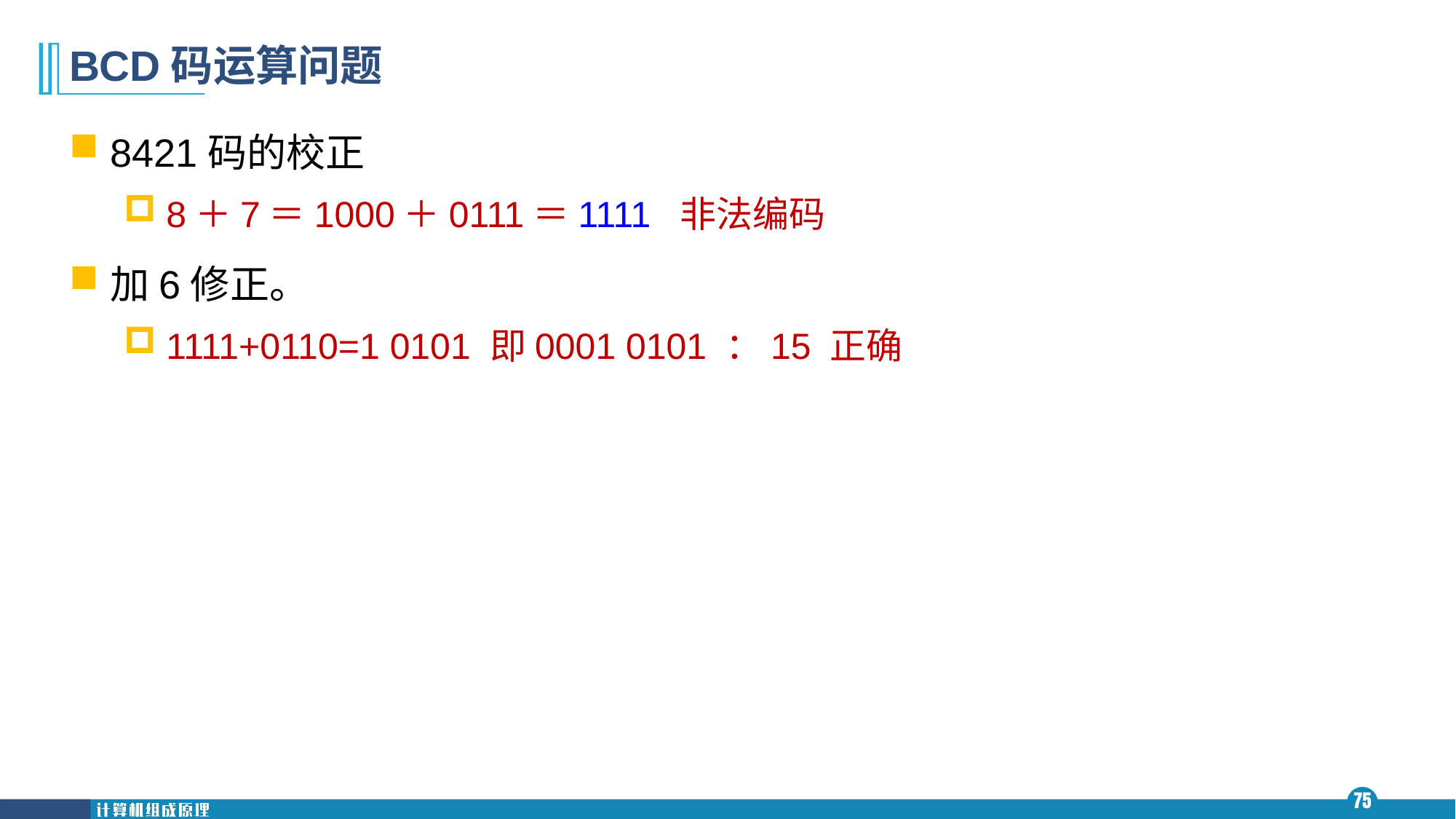

# BCD码运算问题
8421码的校正
8＋7＝1000＋0111＝1111  非法编码
加6修正。
1111+0110=1 0101 即0001 0101 ：15 正确